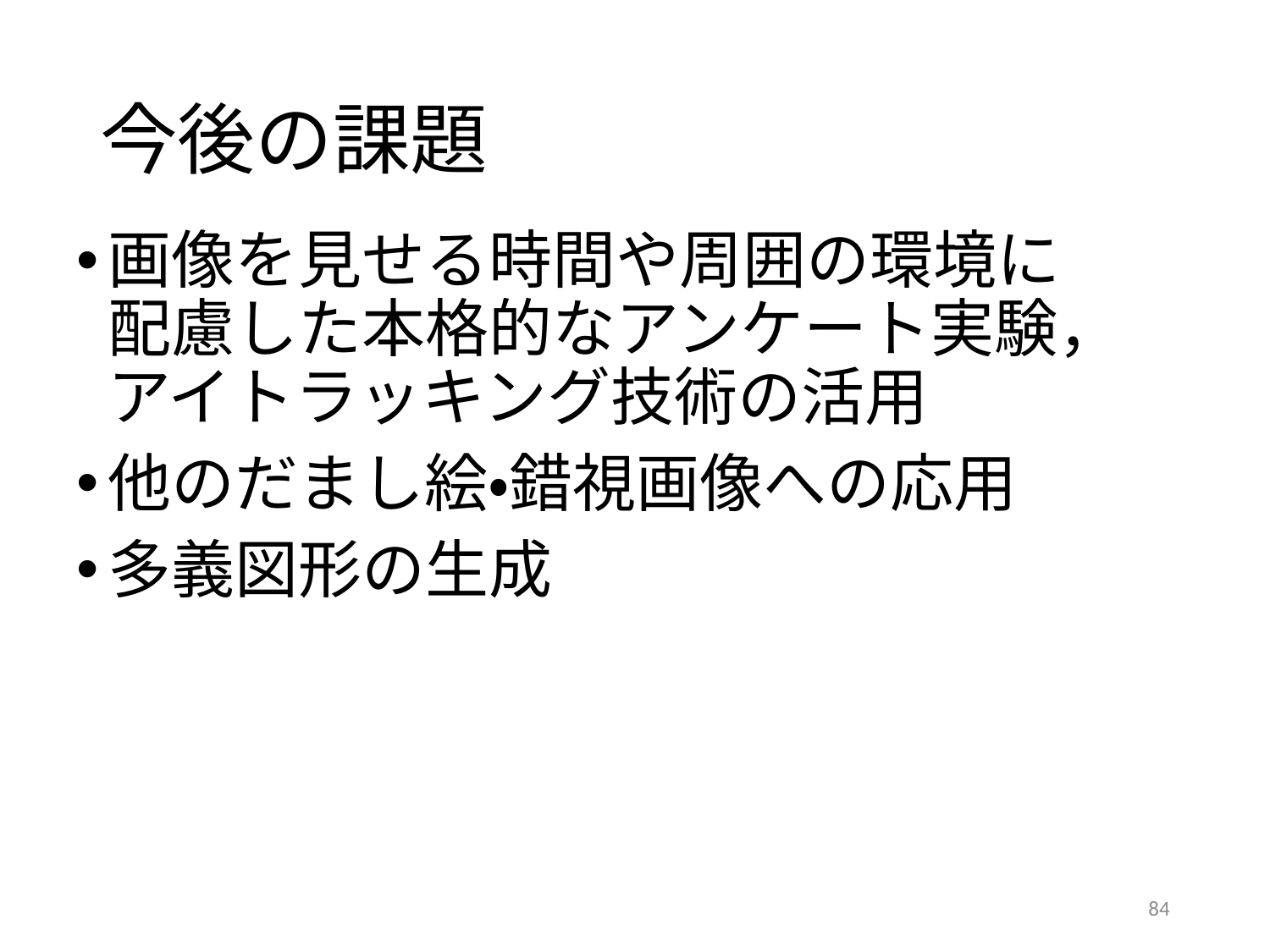

# 今後の課題
画像を見せる時間や周囲の環境に配慮した本格的なアンケート実験，アイトラッキング技術の活用
他のだまし絵・錯視画像への応用
多義図形の生成
84
84